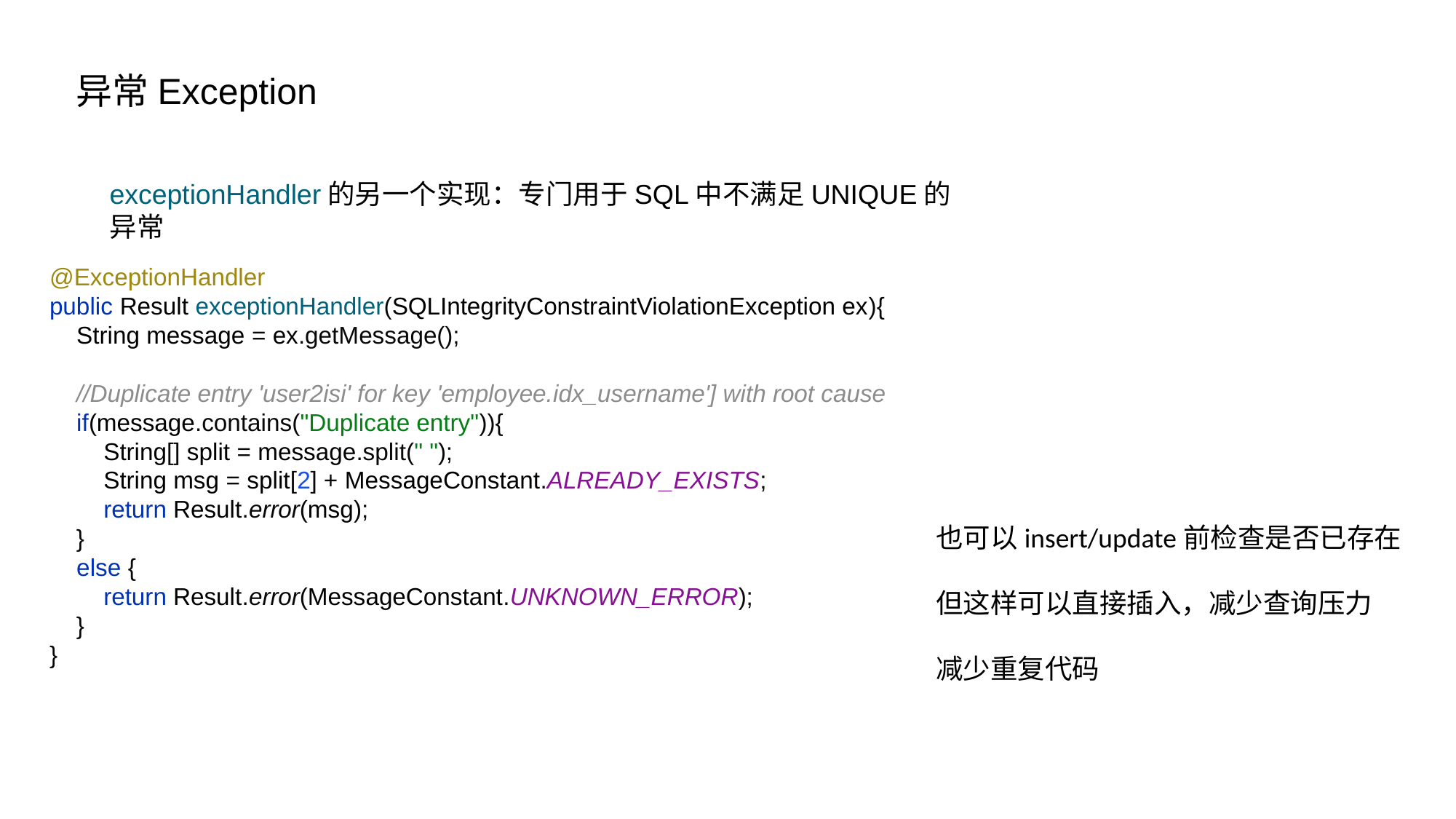

异常Exception
exceptionHandler的另一个实现：专门用于SQL中不满足UNIQUE的异常
@ExceptionHandler
public Result exceptionHandler(SQLIntegrityConstraintViolationException ex){
    String message = ex.getMessage();
    //Duplicate entry 'user2isi' for key 'employee.idx_username'] with root cause
    if(message.contains("Duplicate entry")){
        String[] split = message.split(" ");
        String msg = split[2] + MessageConstant.ALREADY_EXISTS;
        return Result.error(msg);
    }
    else {
        return Result.error(MessageConstant.UNKNOWN_ERROR);
    }
}
也可以insert/update前检查是否已存在

但这样可以直接插入，减少查询压力

减少重复代码